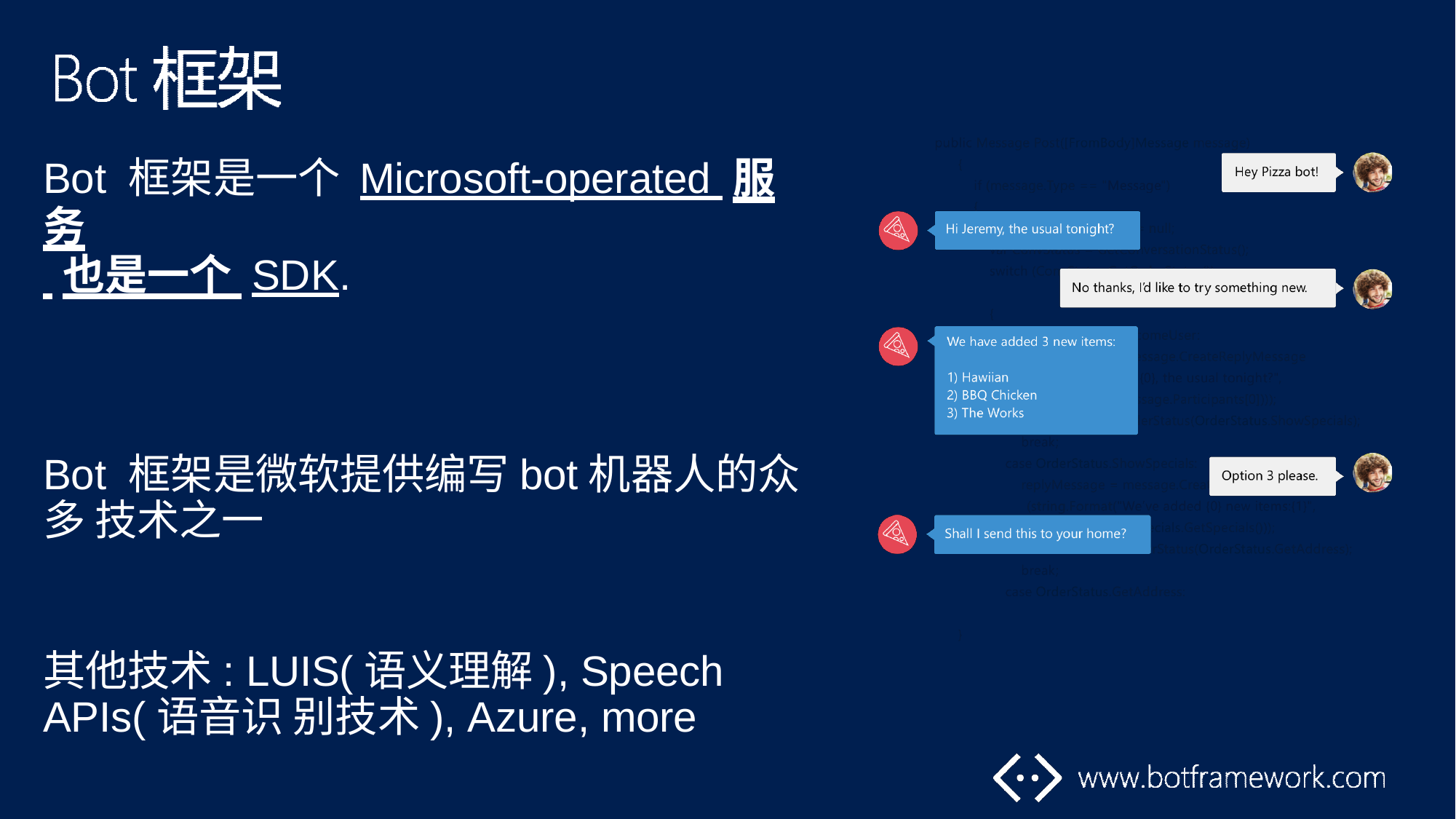

Bot 框架是一个 Microsoft-operated 服务
 也是一个 SDK.
Bot 框架是微软提供编写bot机器人的众多 技术之一

其他技术: LUIS(语义理解), Speech APIs(语音识 别技术), Azure, more